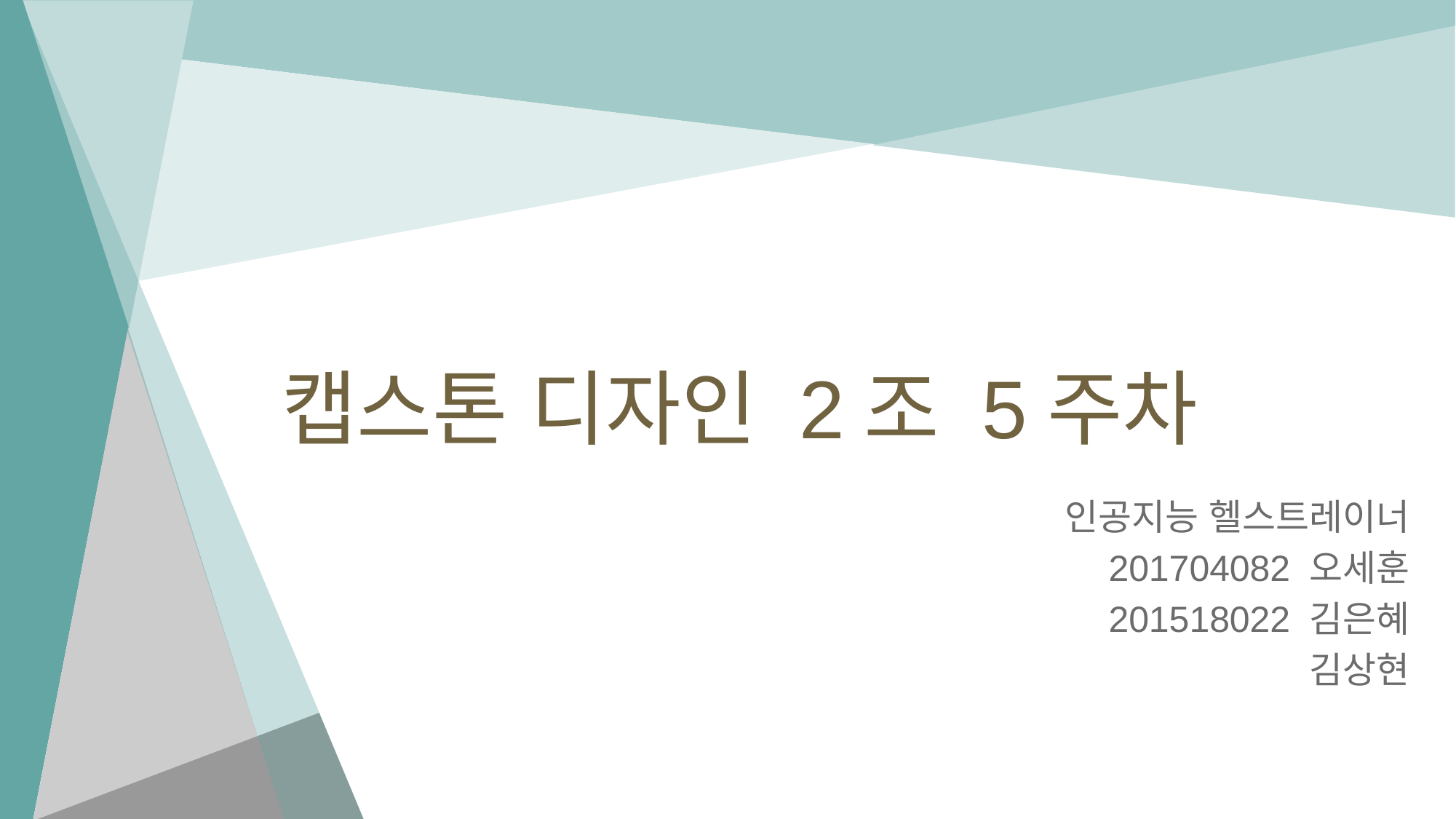

# 캡스톤 디자인 2조 5주차
인공지능 헬스트레이너
201704082 오세훈
201518022 김은혜
                   김상현